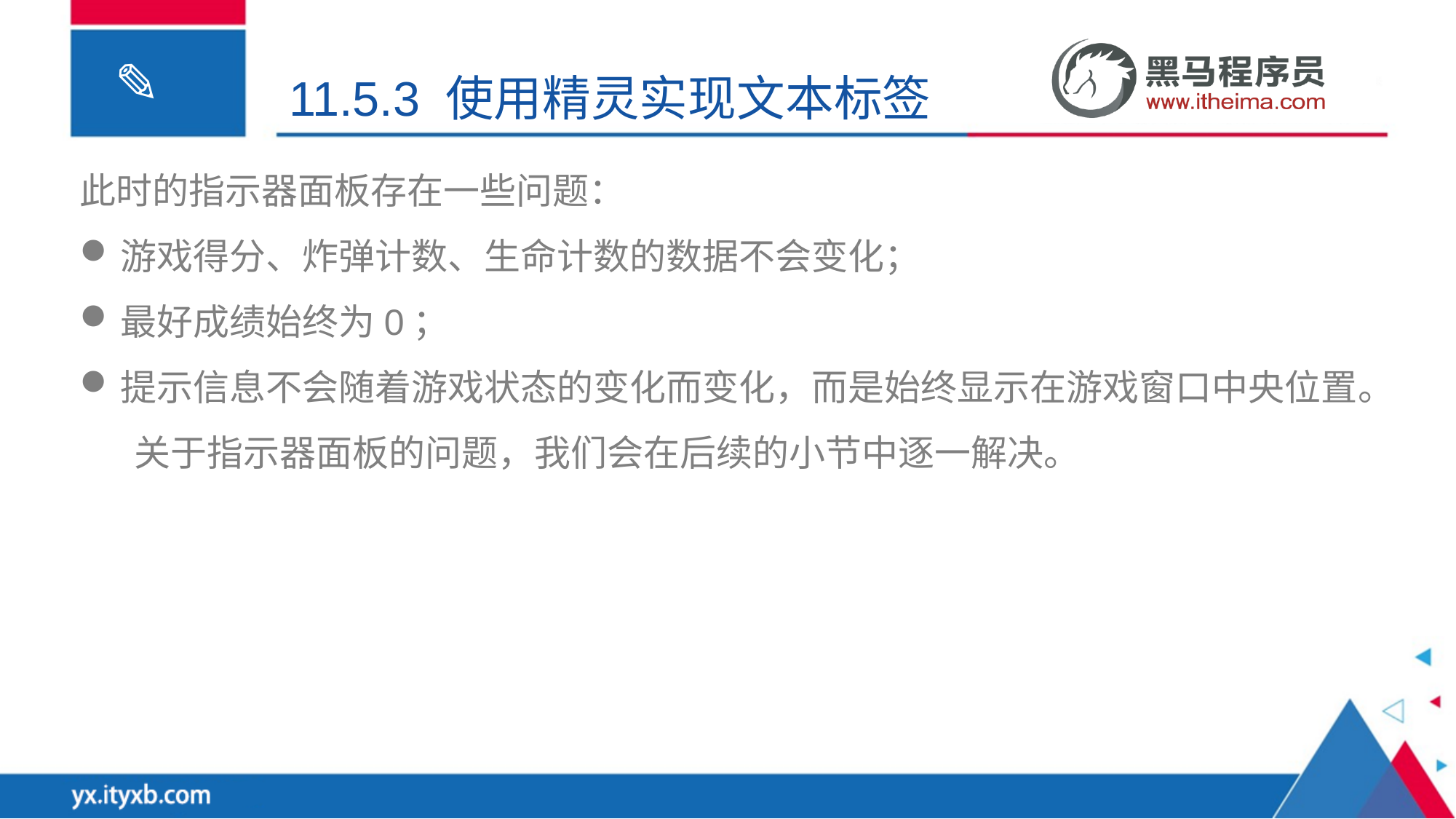

11.5.3 使用精灵实现文本标签
此时的指示器面板存在一些问题：
游戏得分、炸弹计数、生命计数的数据不会变化；
最好成绩始终为0；
提示信息不会随着游戏状态的变化而变化，而是始终显示在游戏窗口中央位置。
关于指示器面板的问题，我们会在后续的小节中逐一解决。